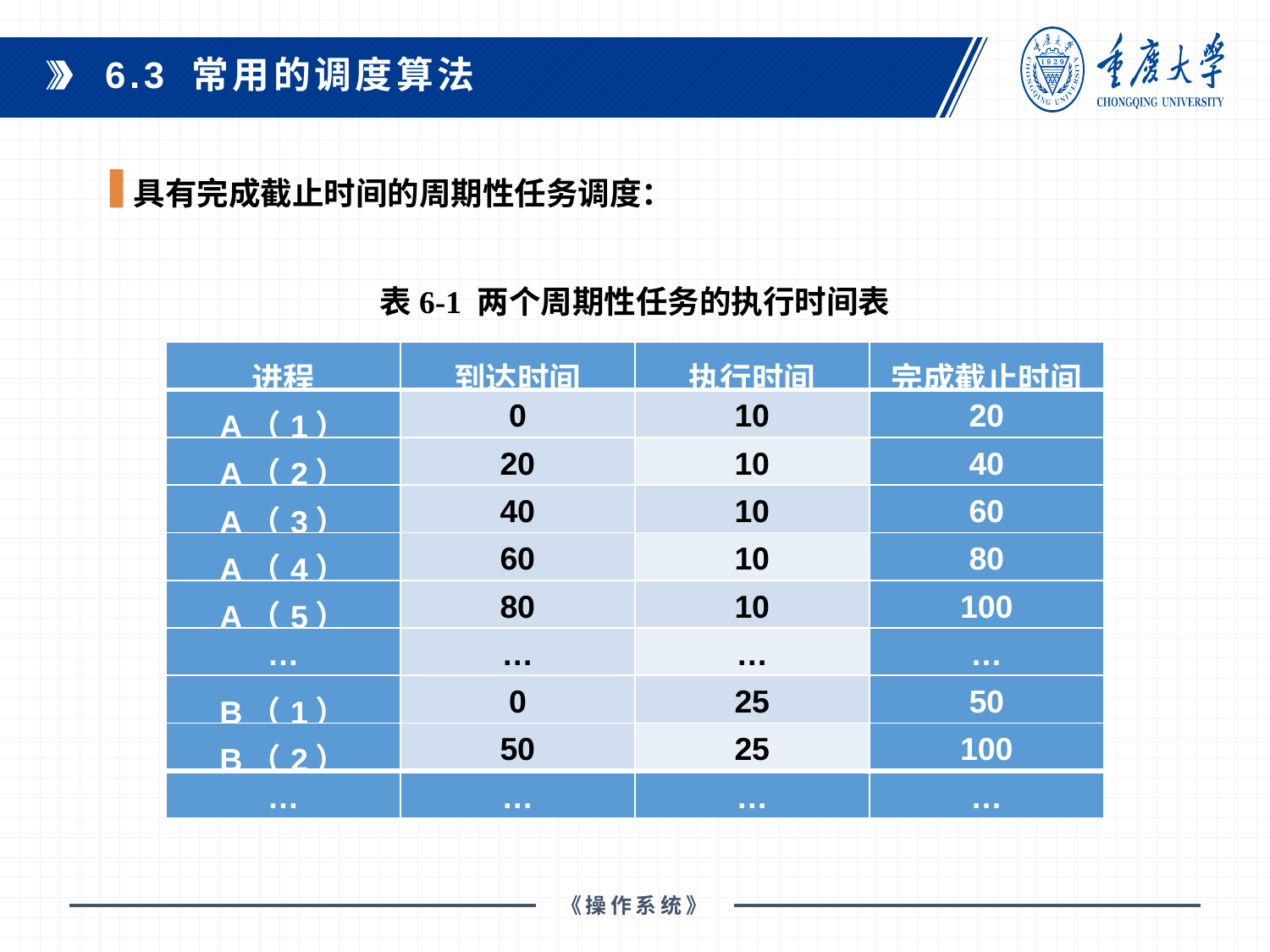

6.3 常用的调度算法
具有完成截止时间的周期性任务调度：

表6-1 两个周期性任务的执行时间表

| 进程 | 到达时间 | 执行时间 | 完成截止时间 |
| --- | --- | --- | --- |
| A（1） | 0 | 10 | 20 |
| A（2） | 20 | 10 | 40 |
| A（3） | 40 | 10 | 60 |
| A（4） | 60 | 10 | 80 |
| A（5） | 80 | 10 | 100 |
| … | … | … | … |
| B（1） | 0 | 25 | 50 |
| B（2） | 50 | 25 | 100 |
| … | … | … | … |